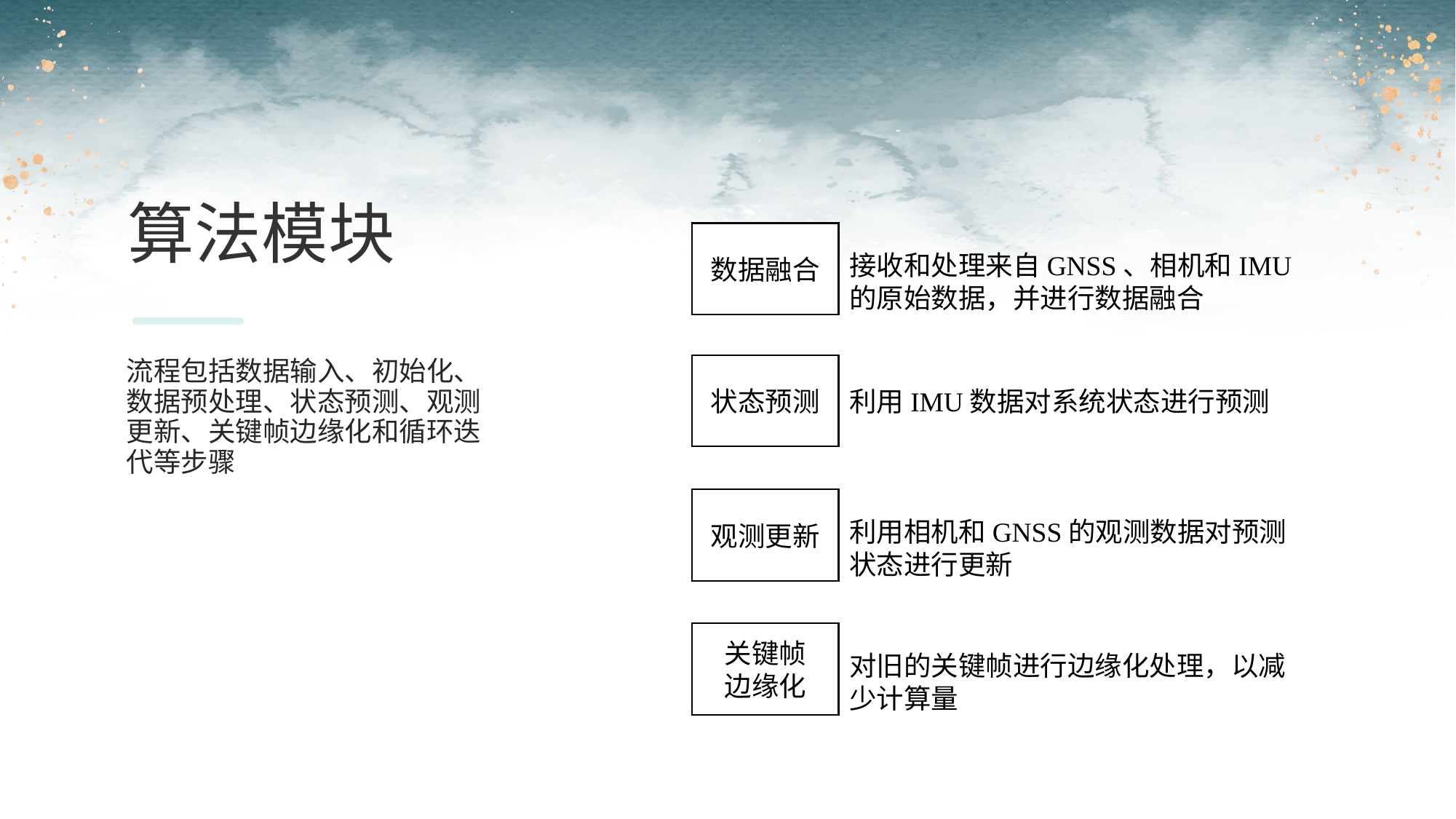

算法模块
数据融合
接收和处理来自GNSS、相机和IMU的原始数据，并进行数据融合
流程包括数据输入、初始化、数据预处理、状态预测、观测更新、关键帧边缘化和循环迭代等步骤
状态预测
利用IMU数据对系统状态进行预测
观测更新
利用相机和GNSS的观测数据对预测状态进行更新
关键帧
边缘化
对旧的关键帧进行边缘化处理，以减少计算量